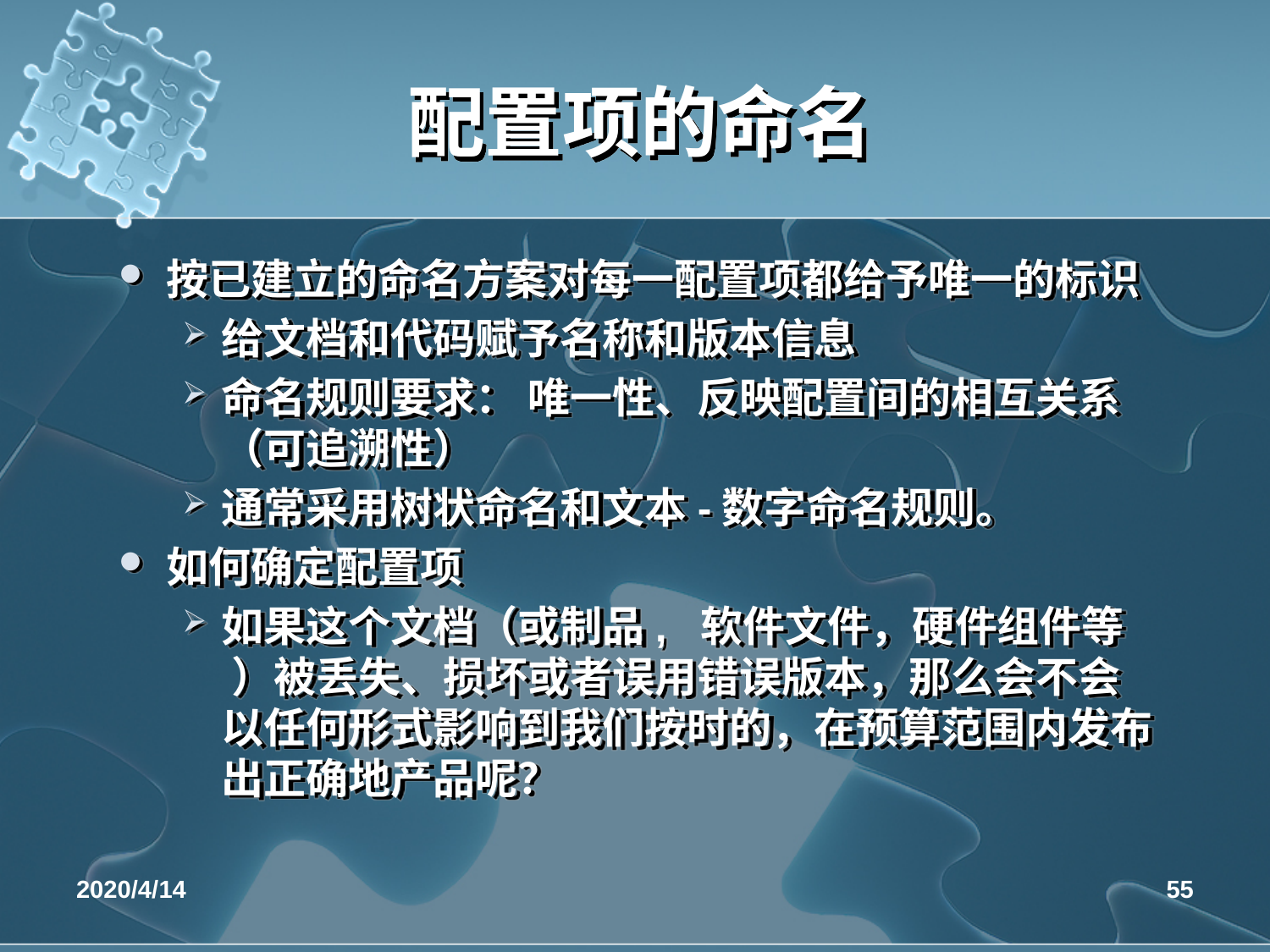

# 配置项的命名
按已建立的命名方案对每一配置项都给予唯一的标识
给文档和代码赋予名称和版本信息
命名规则要求： 唯一性、反映配置间的相互关系（可追溯性）
通常采用树状命名和文本-数字命名规则。
如何确定配置项
如果这个文档（或制品,  软件文件，硬件组件等 ）被丢失、损坏或者误用错误版本，那么会不会以任何形式影响到我们按时的，在预算范围内发布出正确地产品呢？
2020/4/14
55